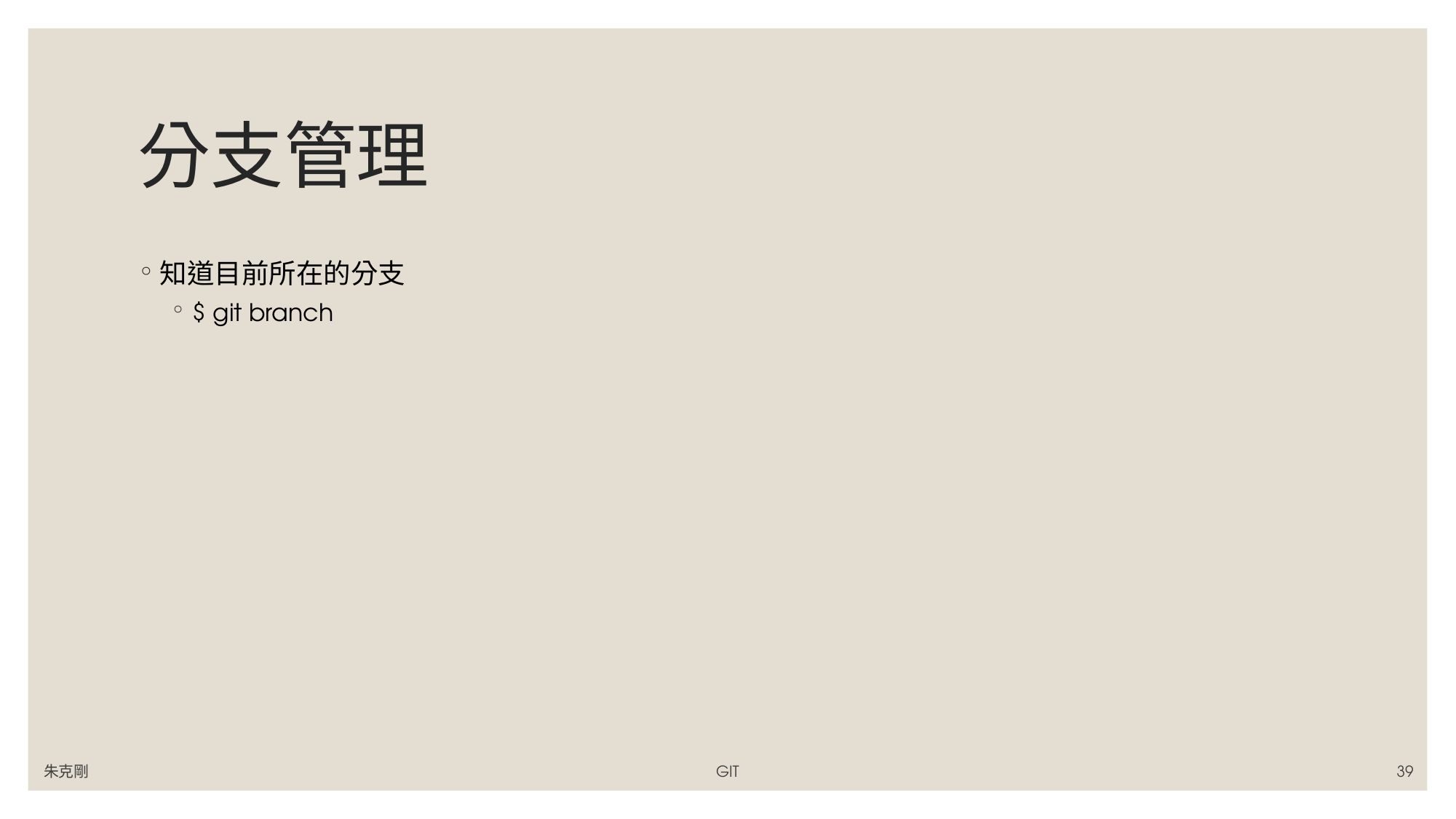

# 分支管理
知道目前所在的分支
$ git branch
朱克剛
GIT
39